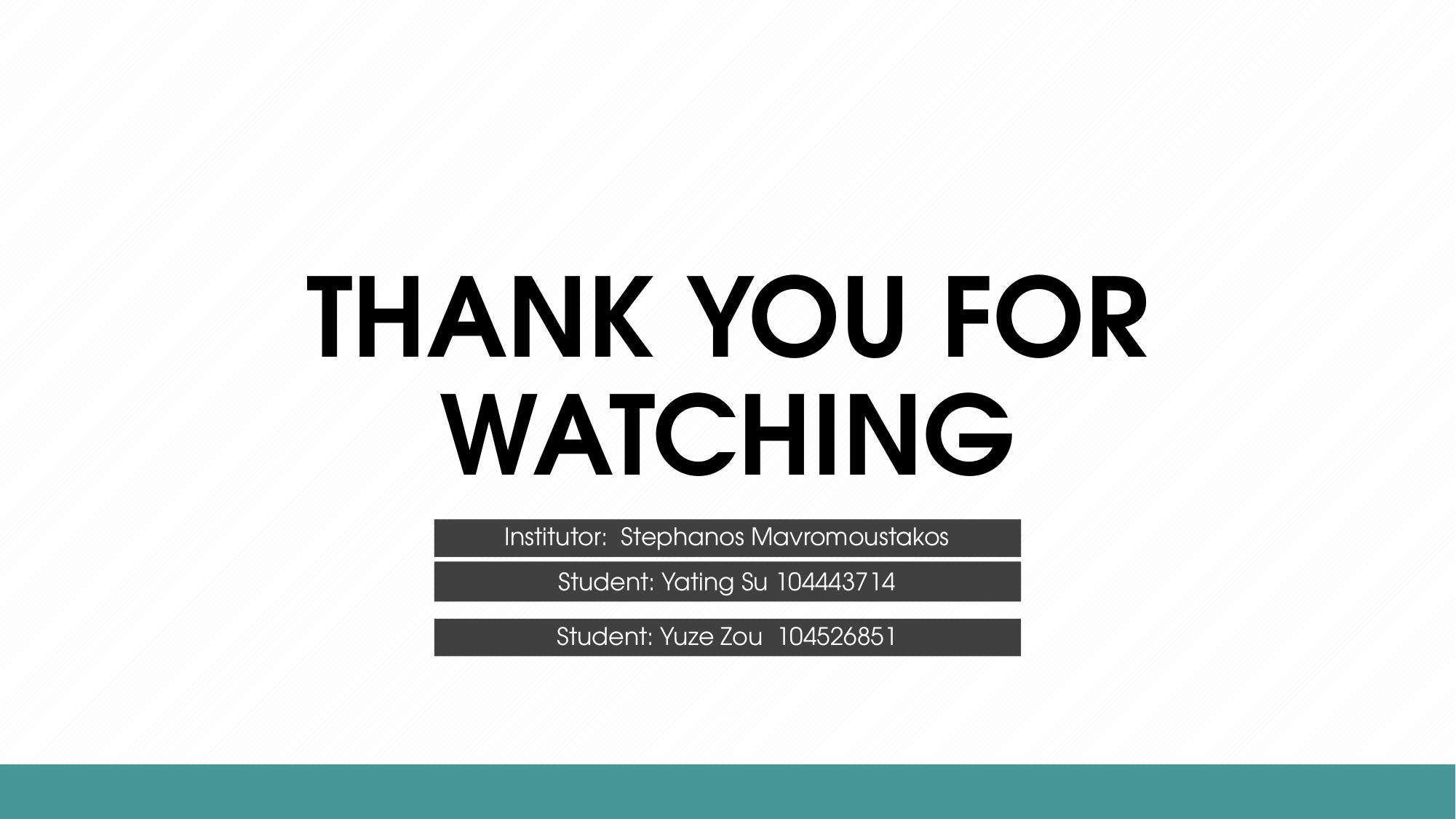

THANK YOU FOR WATCHING
Institutor:  Stephanos Mavromoustakos

指导老师：John Doe  报告人：Jane Doe

PRESENTED BY OfficePLUS

Student: Yating Su 104443714

Student: Yuze Zou  104526851

v